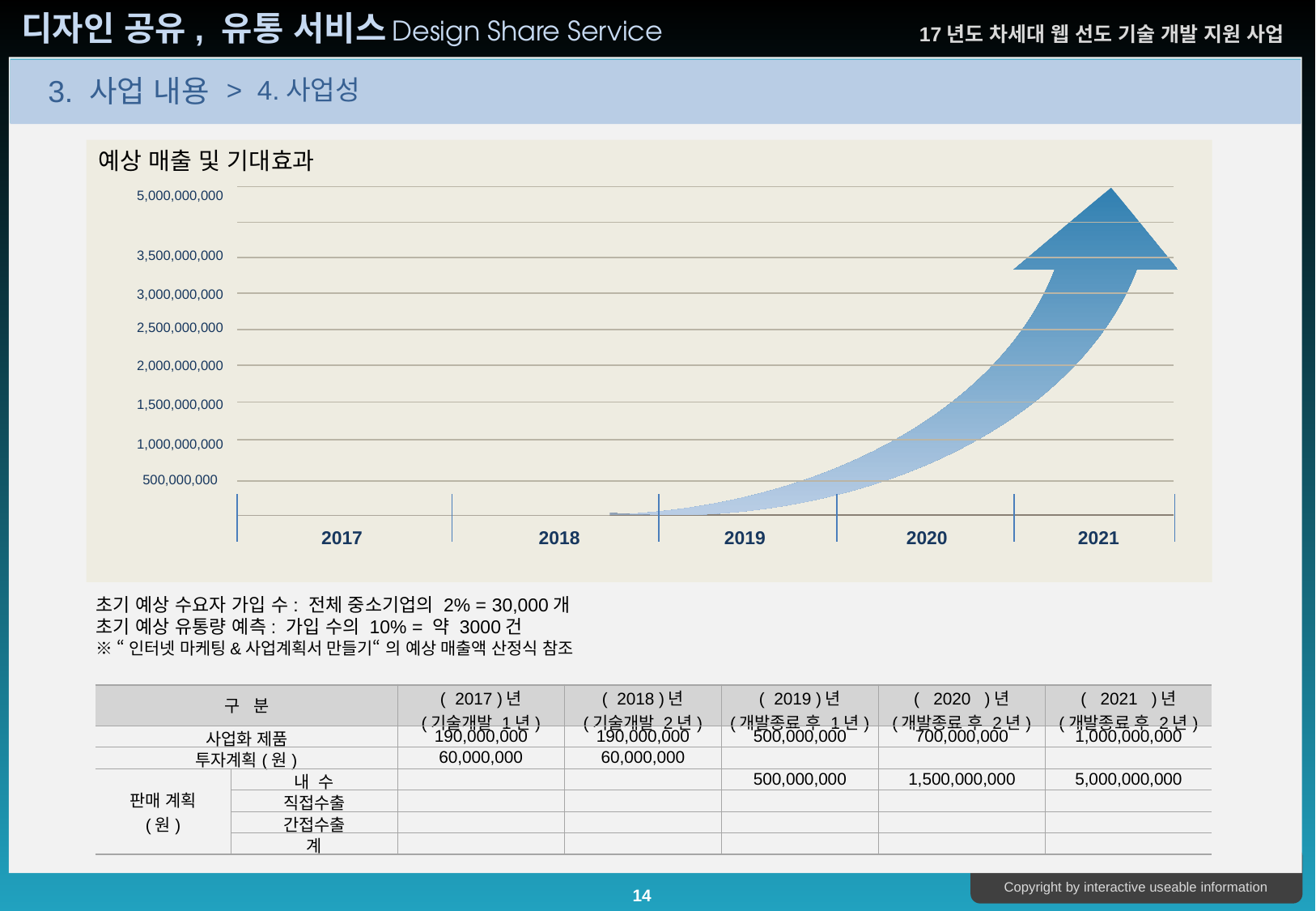

>  4.사업성
예상 매출 및 기대효과

5,000,000,000

3,500,000,000
3,000,000,000
2,500,000,000
2,000,000,000
1,500,000,000
1,000,000,000
500,000,000
2017
2018
2019
2020
2021
초기 예상 수요자 가입 수: 전체 중소기업의 2% = 30,000개
초기 예상 유통량 예측: 가입 수의 10% = 약 3000건
※ “인터넷 마케팅&사업계획서 만들기“ 의 예상 매출액 산정식 참조

| 구   분 |  | (  2017 )년 (기술개발 1년) | (  2018 )년 (기술개발 2년) | (  2019 )년 (개발종료 후 1년) | (   2020   )년 (개발종료 후 2년) | (   2021   )년 (개발종료 후 2년) |
| --- | --- | --- | --- | --- | --- | --- |
| 사업화 제품 |  | 190,000,000 | 190,000,000 | 500,000,000 | 700,000,000 | 1,000,000,000 |
| 투자계획(원) |  | 60,000,000 | 60,000,000 |  |  |  |
| 판매 계획 (원) | 내  수 |  |  | 500,000,000 | 1,500,000,000 | 5,000,000,000 |
|  | 직접수출 |  |  |  |  |  |
|  | 간접수출 |  |  |  |  |  |
|  | 계 |  |  |  |  |  |